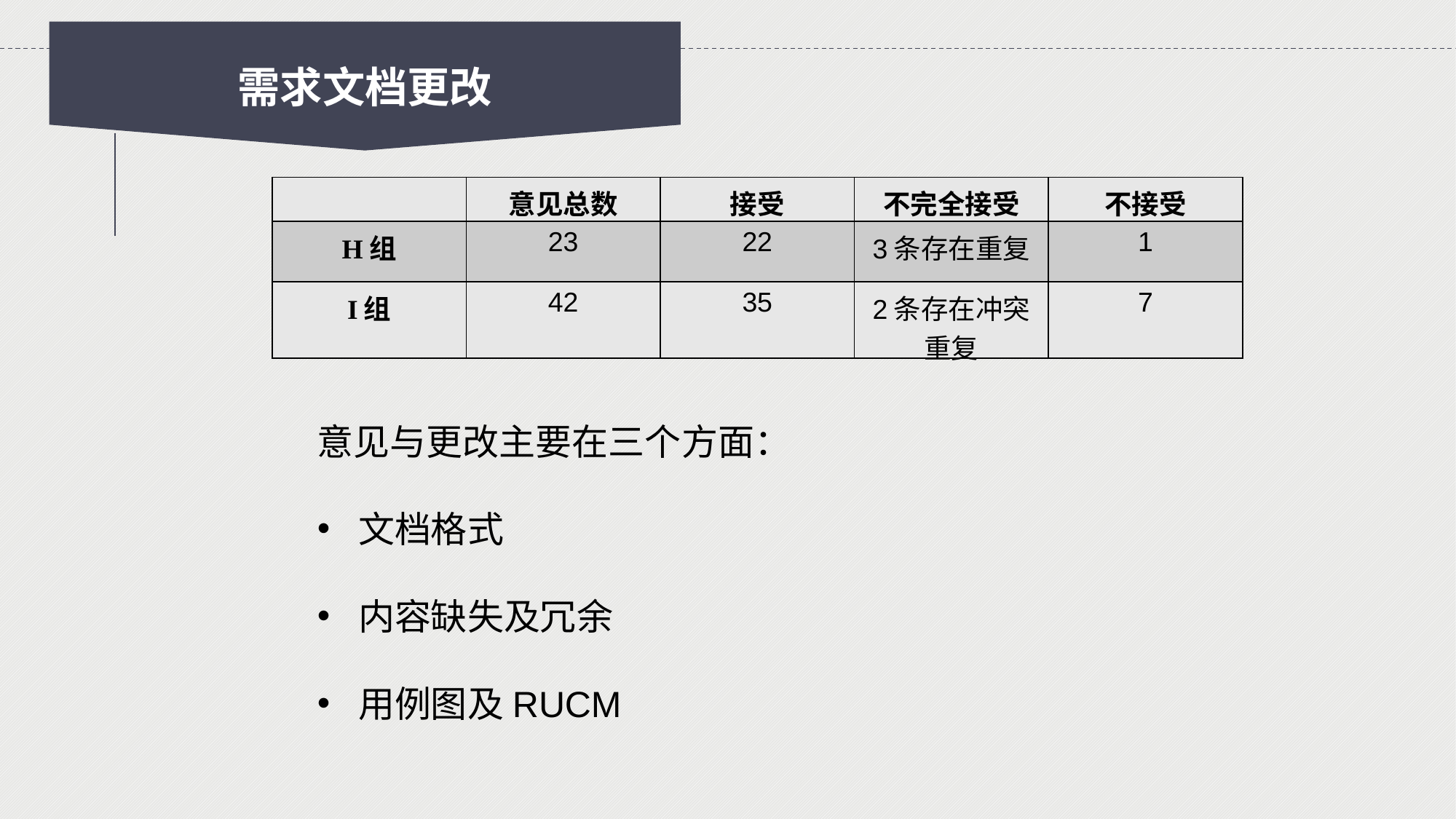

需求文档更改
|  | 意见总数 | 接受 | 不完全接受 | 不接受 |
| --- | --- | --- | --- | --- |
| H组 | 23 | 22 | 3条存在重复 | 1 |
| I组 | 42 | 35 | 2条存在冲突重复 | 7 |
意见与更改主要在三个方面：
文档格式
内容缺失及冗余
用例图及RUCM